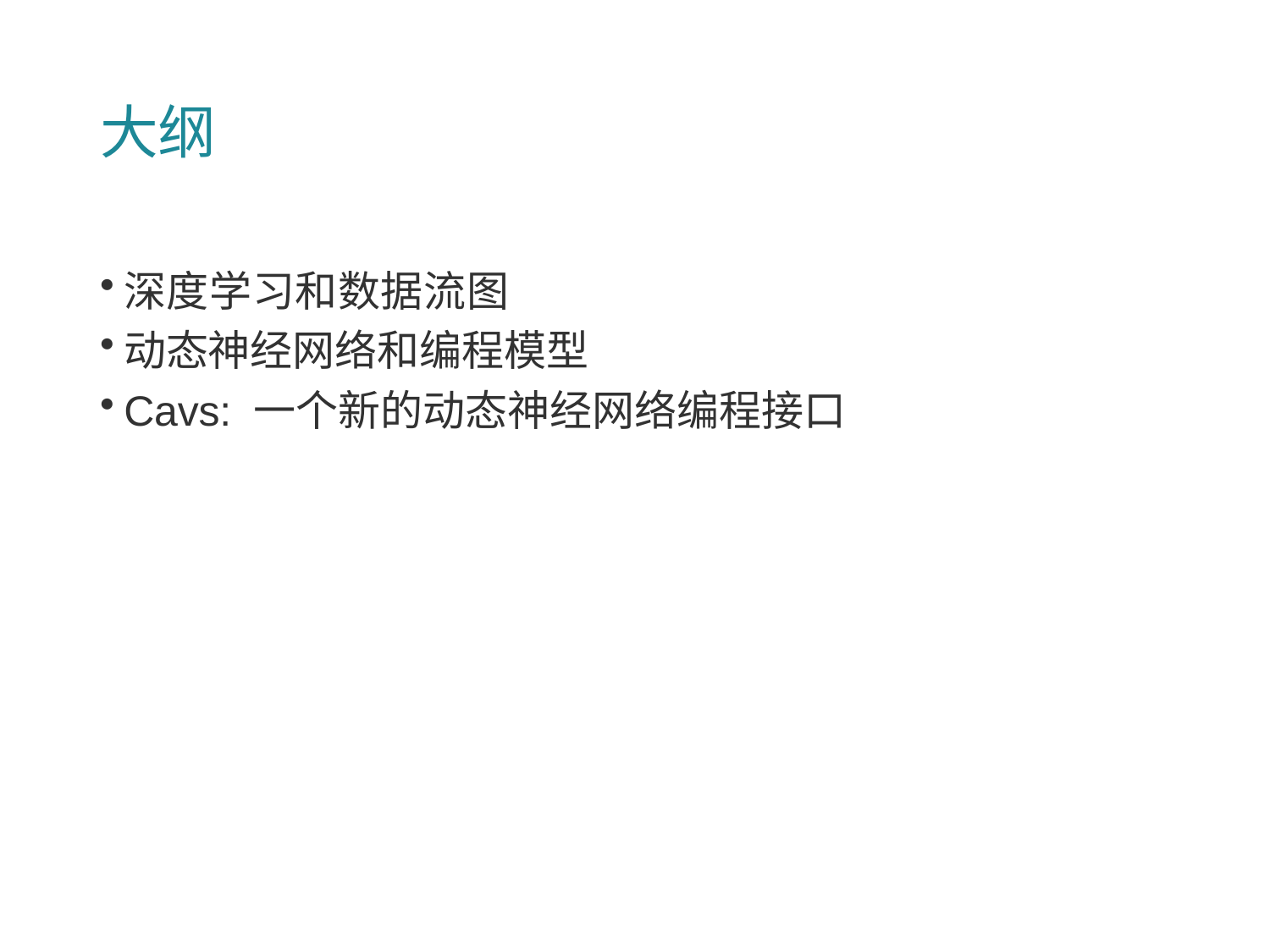

# 大纲
深度学习和数据流图
动态神经网络和编程模型
Cavs: 一个新的动态神经网络编程接口